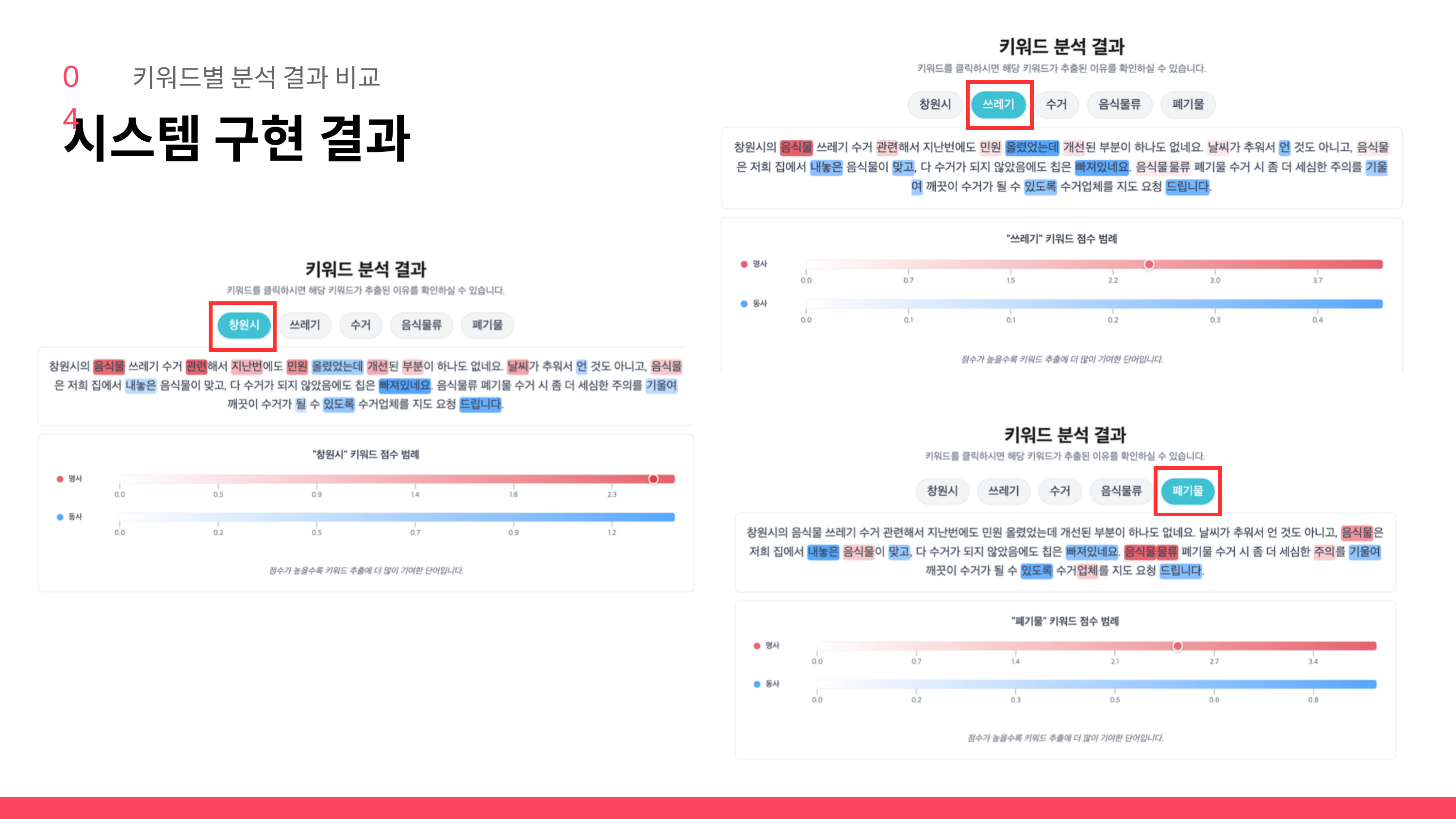

04
키워드별 분석 결과 비교

시스템 구현 결과